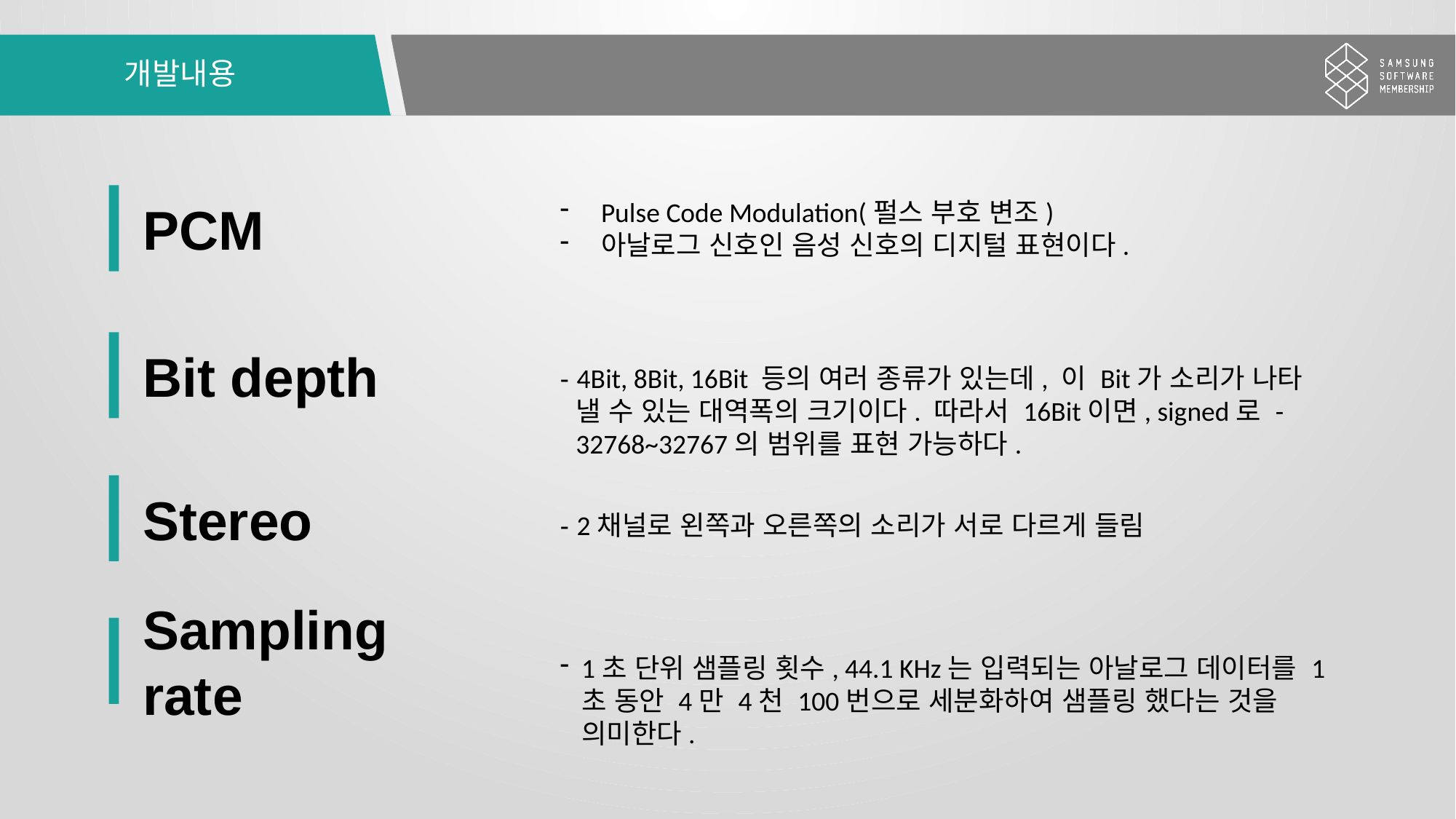

# 개발내용

PCM
Pulse Code Modulation(펄스 부호 변조)
아날로그 신호인 음성 신호의 디지털 표현이다.

Bit depth
- 4Bit, 8Bit, 16Bit 등의 여러 종류가 있는데, 이 Bit가 소리가 나타 낼 수 있는 대역폭의 크기이다. 따라서 16Bit이면, signed로 -32768~32767의 범위를 표현 가능하다.

Stereo
- 2채널로 왼쪽과 오른쪽의 소리가 서로 다르게 들림

Sampling rate
1초 단위 샘플링 횟수, 44.1 KHz는 입력되는 아날로그 데이터를 1초 동안 4만 4천 100번으로 세분화하여 샘플링 했다는 것을 의미한다.